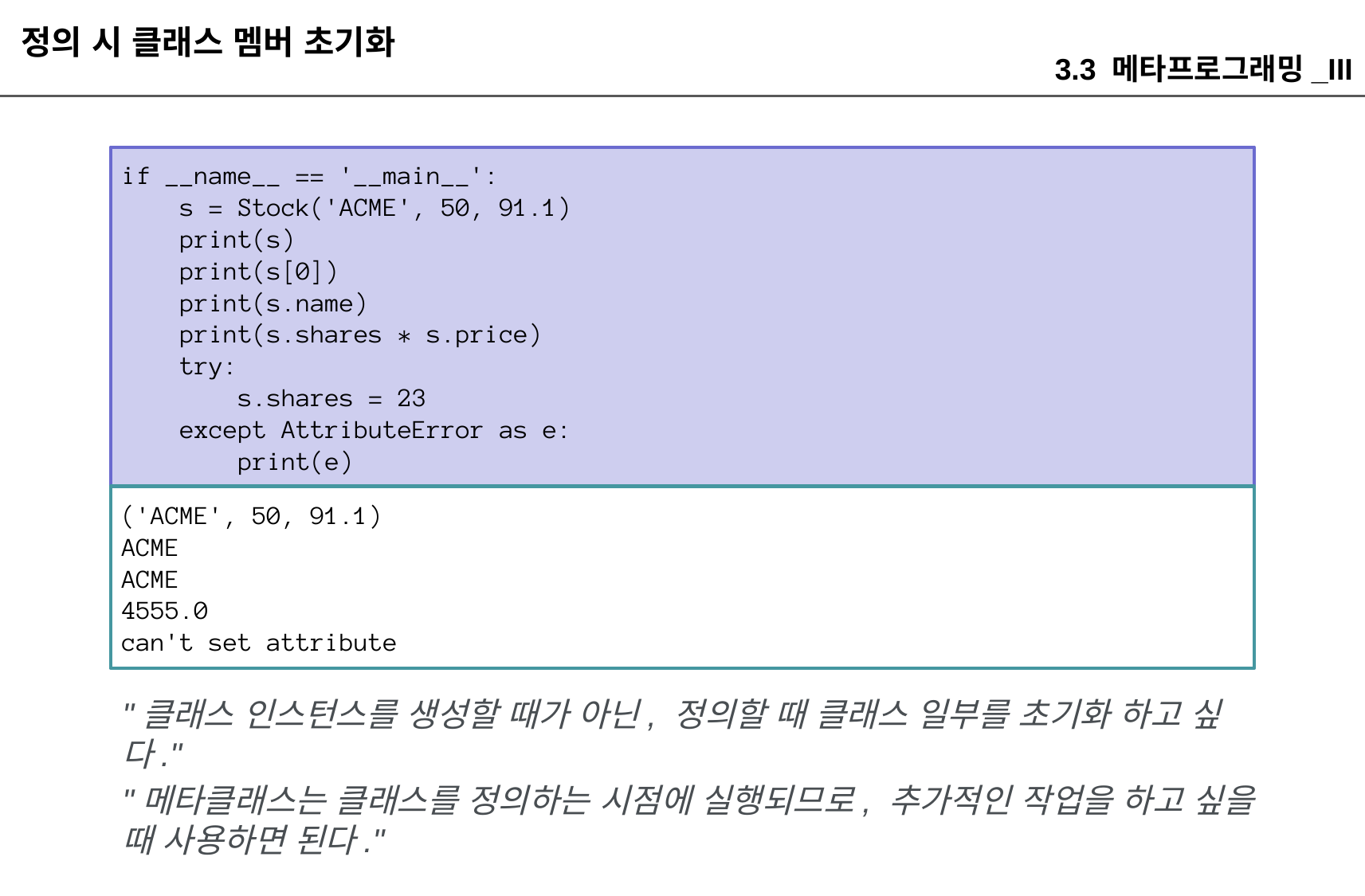

정의 시 클래스 멤버 초기화
3.3 메타프로그래밍_III
if __name__ == '__main__':
    s = Stock('ACME', 50, 91.1)
    print(s)
    print(s[0])
    print(s.name)
    print(s.shares * s.price)
    try:
        s.shares = 23
    except AttributeError as e:
        print(e)
('ACME', 50, 91.1)
ACME
ACME
4555.0
can't set attribute
"클래스 인스턴스를 생성할 때가 아닌, 정의할 때 클래스 일부를 초기화 하고 싶다."
"메타클래스는 클래스를 정의하는 시점에 실행되므로, 추가적인 작업을 하고 싶을 때 사용하면 된다."